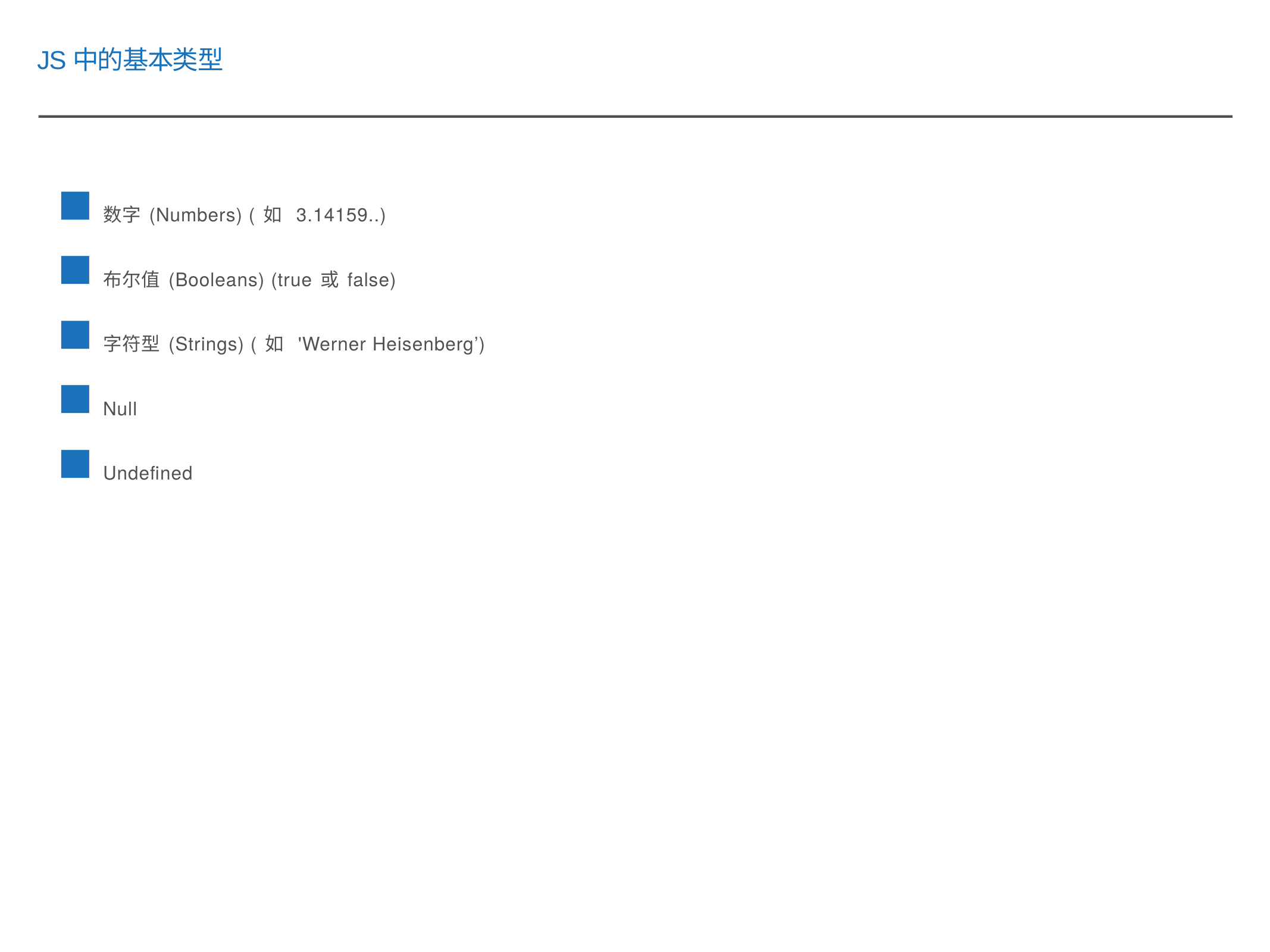

JS中的基本类型
数字(Numbers) (如 3.14159..)
布尔值(Booleans) (true或false)
字符型(Strings) (如 'Werner Heisenberg’)
Null
Undefined